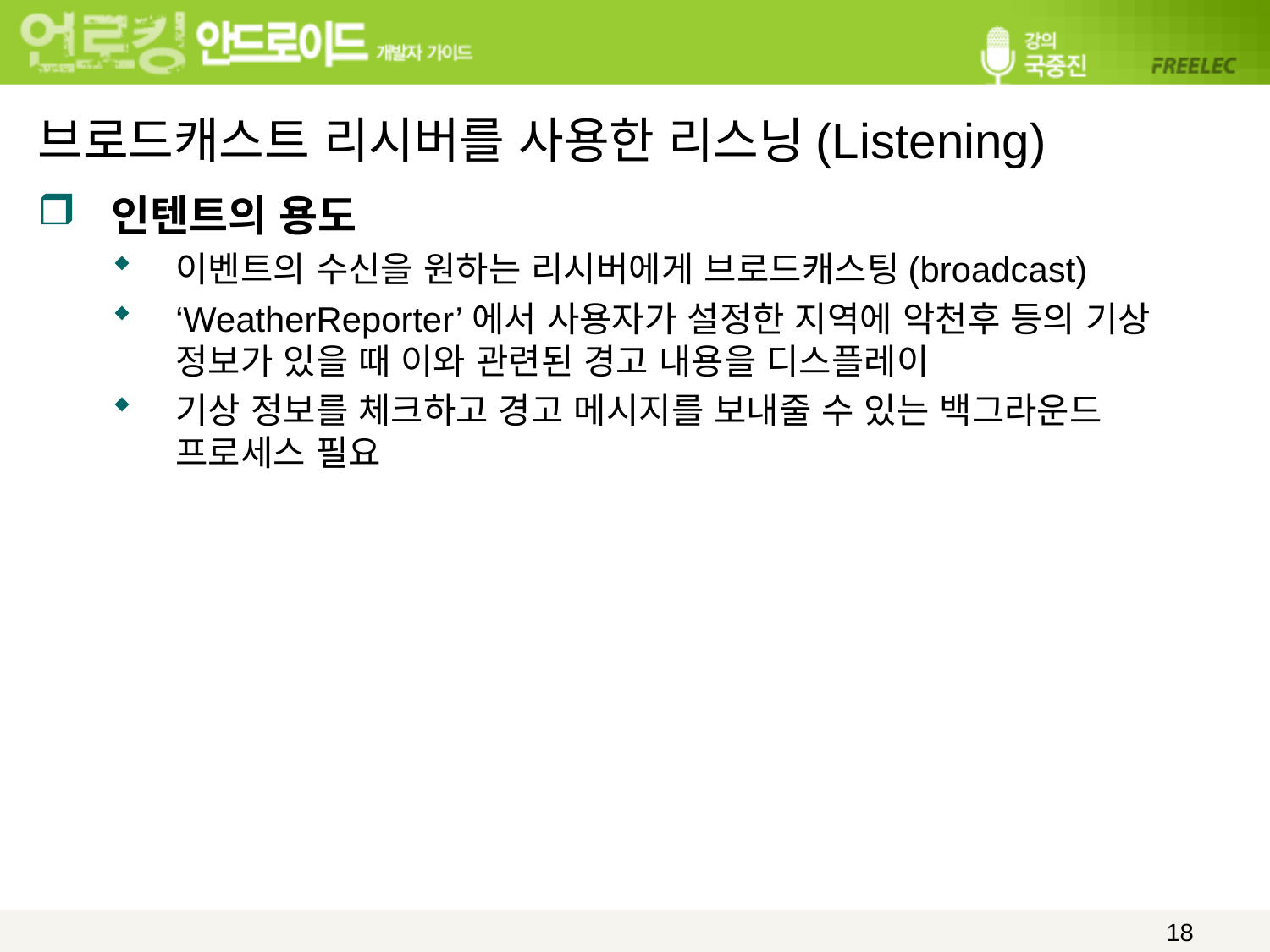

# 브로드캐스트 리시버를 사용한 리스닝(Listening)
인텐트의 용도
이벤트의 수신을 원하는 리시버에게 브로드캐스팅(broadcast)
‘WeatherReporter’에서 사용자가 설정한 지역에 악천후 등의 기상 정보가 있을 때 이와 관련된 경고 내용을 디스플레이
기상 정보를 체크하고 경고 메시지를 보내줄 수 있는 백그라운드 프로세스 필요

18